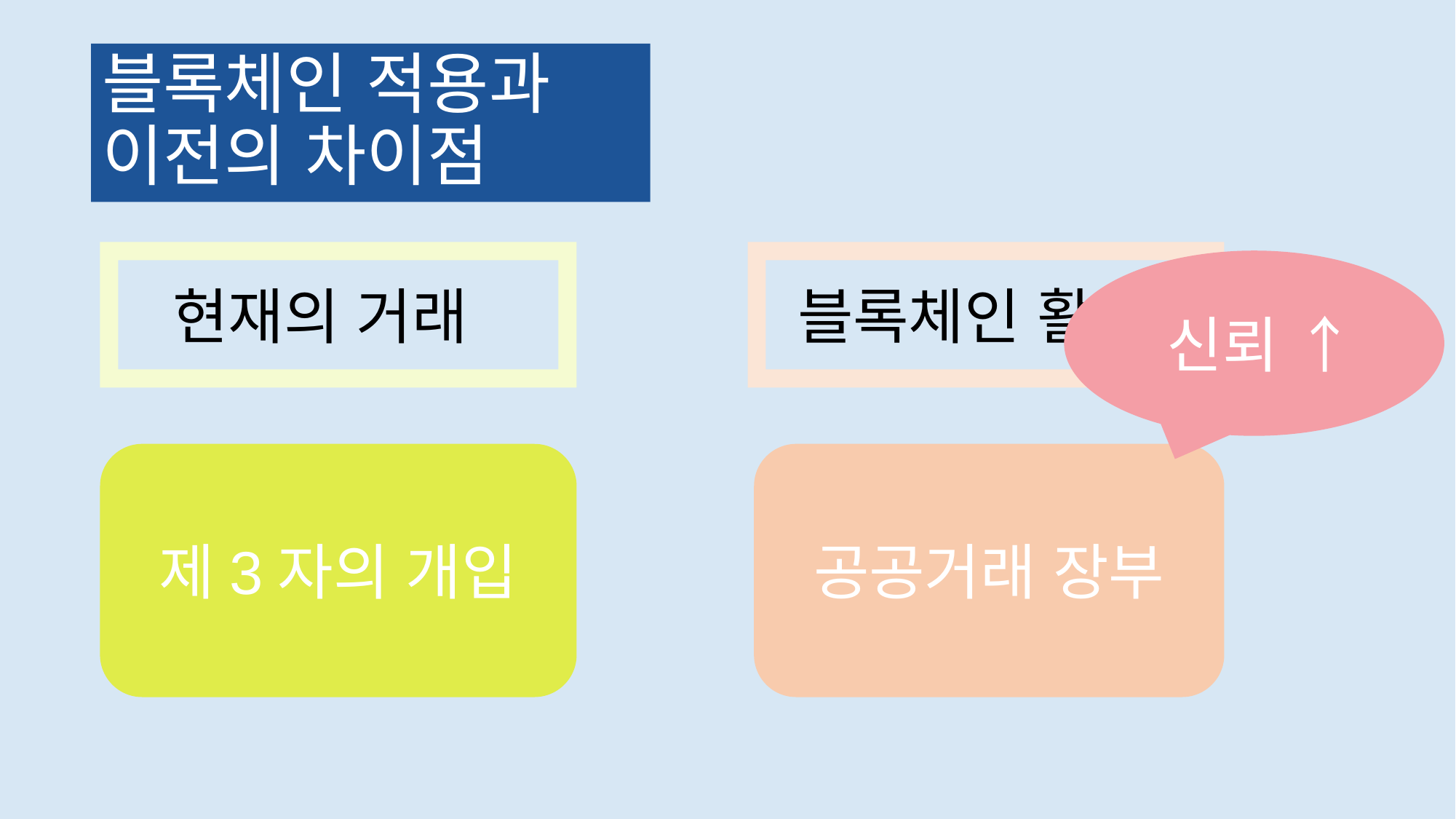

# 블록체인 적용과 이전의 차이점

 신뢰 ↑
현재의 거래
블록체인 활용
공공거래 장부
제3자의 개입